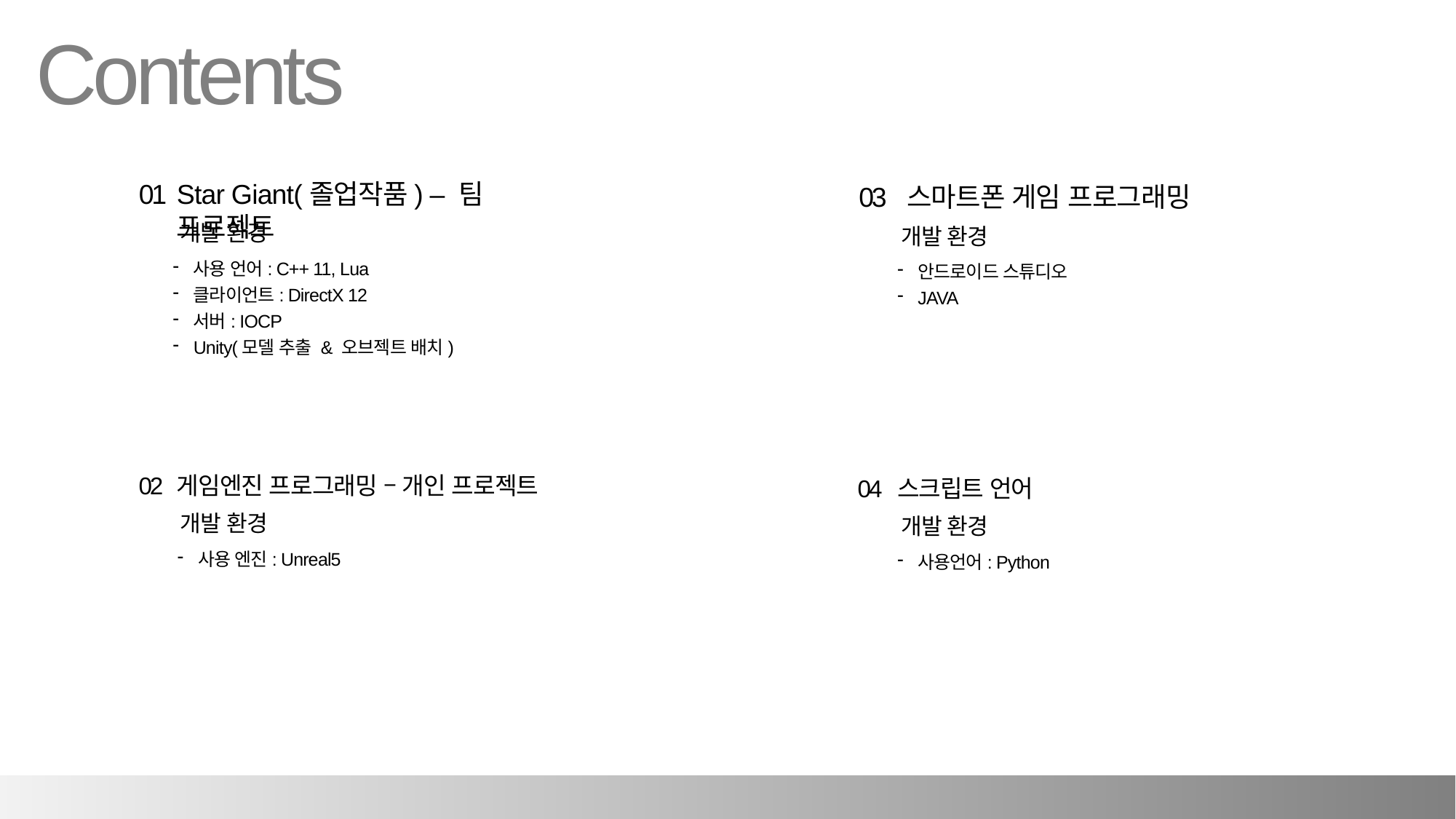

Contents
01
Star Giant(졸업작품) – 팀 프로젝트
사용 언어: C++ 11, Lua
클라이언트: DirectX 12
서버: IOCP
Unity(모델 추출 & 오브젝트 배치)
02
게임엔진 프로그래밍 – 개인 프로젝트
사용 엔진: Unreal5
03
스마트폰 게임 프로그래밍
안드로이드 스튜디오
JAVA
04
스크립트 언어
사용언어: Python
개발 환경
개발 환경
개발 환경
개발 환경